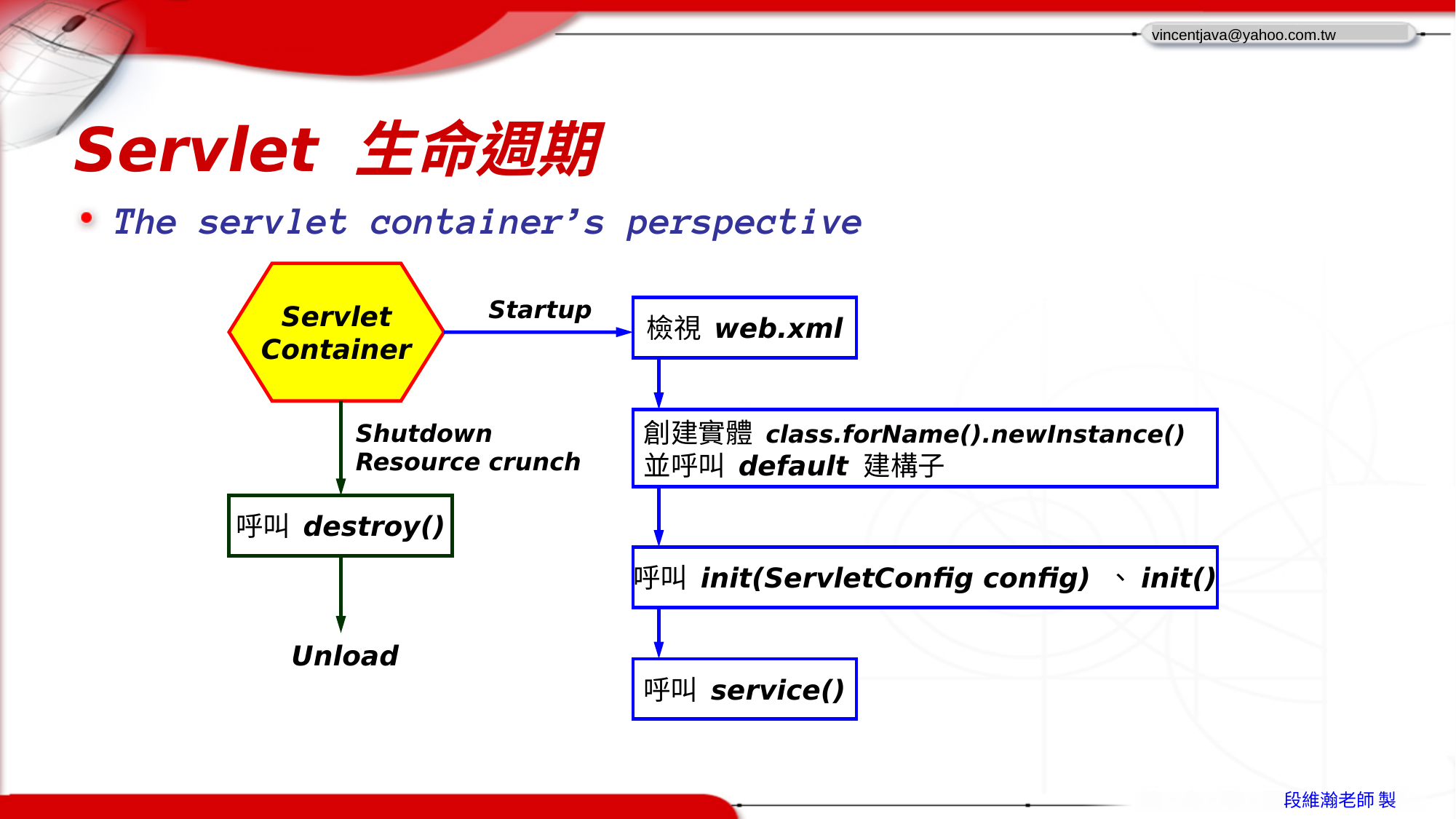

# Servlet 生命週期
The servlet container’s perspective
Servlet
Container
Startup
檢視 web.xml

創建實體 class.forName().newInstance()
並呼叫 default 建構子
Shutdown
Resource crunch

呼叫 destroy()
呼叫 init(ServletConfig config) 、init()

Unload
呼叫 service()